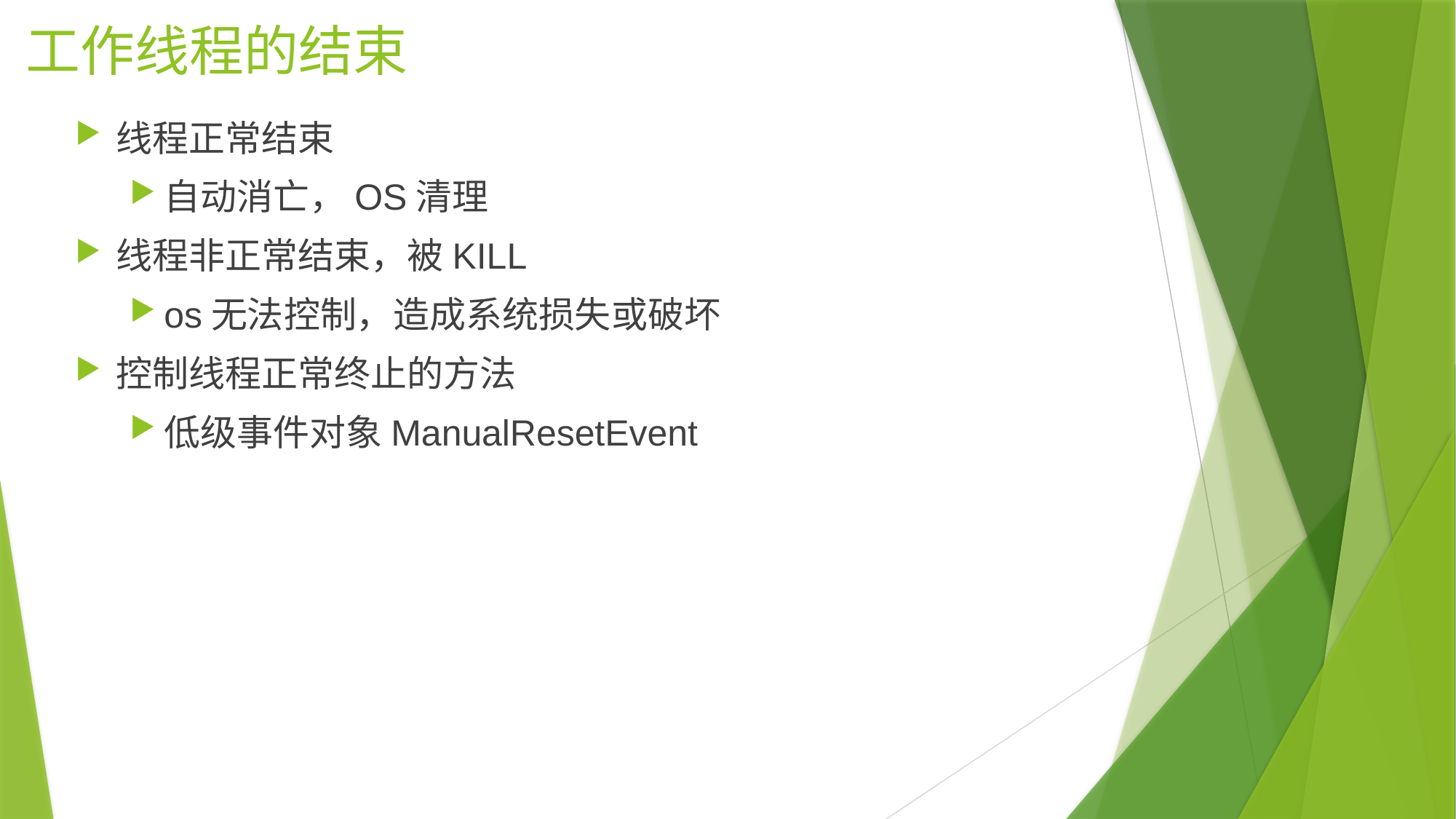

# 工作线程的结束
线程正常结束
自动消亡，OS清理
线程非正常结束，被KILL
os无法控制，造成系统损失或破坏
控制线程正常终止的方法
低级事件对象ManualResetEvent